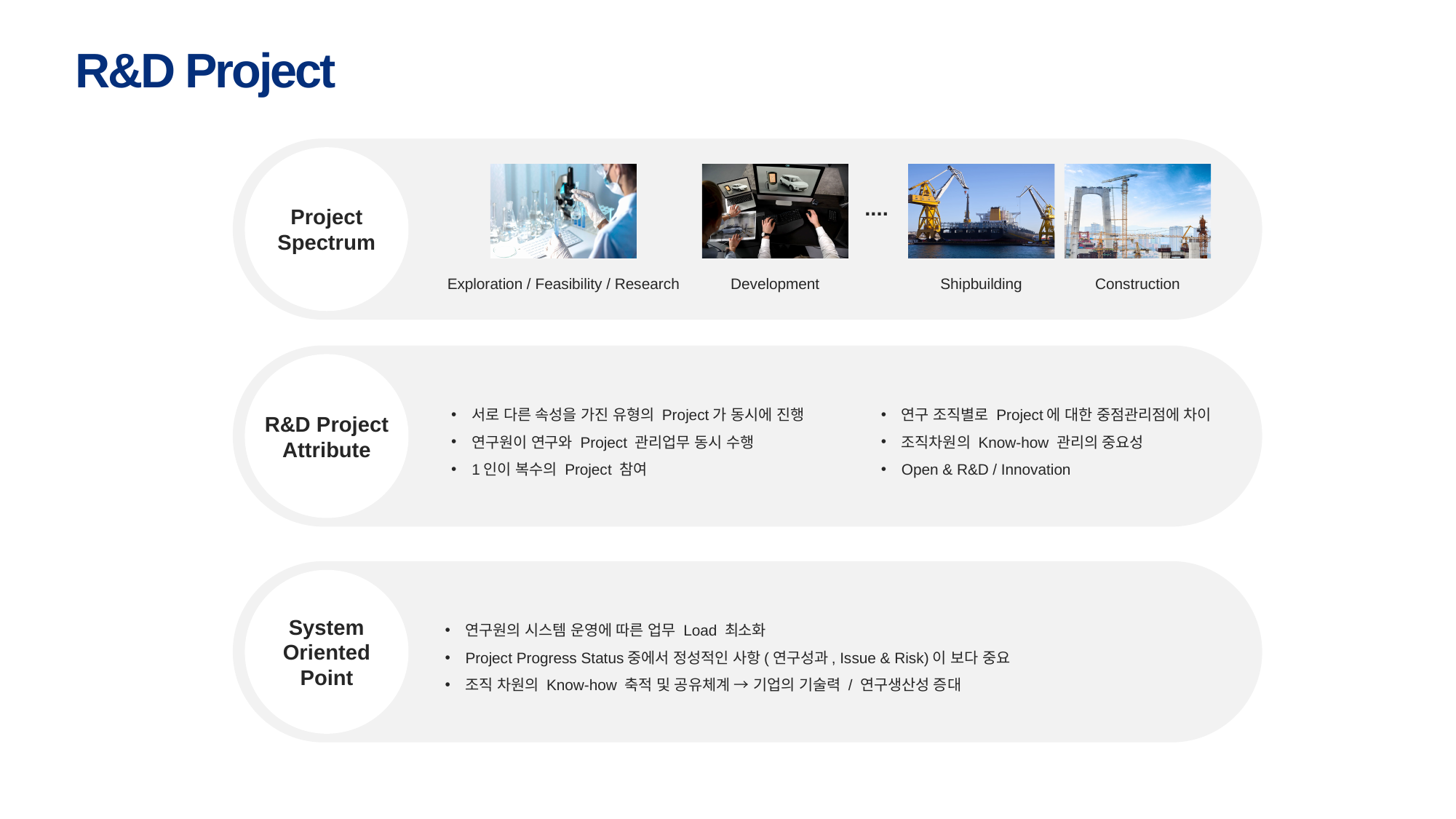

R&D Project

Project
Spectrum

Exploration / Feasibility / Research

Development

Shipbuilding

Construction
....

R&D Project
Attribute
서로 다른 속성을 가진 유형의 Project가 동시에 진행
연구원이 연구와 Project 관리업무 동시 수행
1인이 복수의 Project 참여
연구 조직별로 Project에 대한 중점관리점에 차이
조직차원의 Know-how 관리의 중요성
Open & R&D / Innovation

System
Oriented
Point
연구원의 시스템 운영에 따른 업무 Load 최소화
Project Progress Status중에서 정성적인 사항(연구성과, Issue & Risk)이 보다 중요
조직 차원의 Know-how 축적 및 공유체계 → 기업의 기술력 / 연구생산성 증대